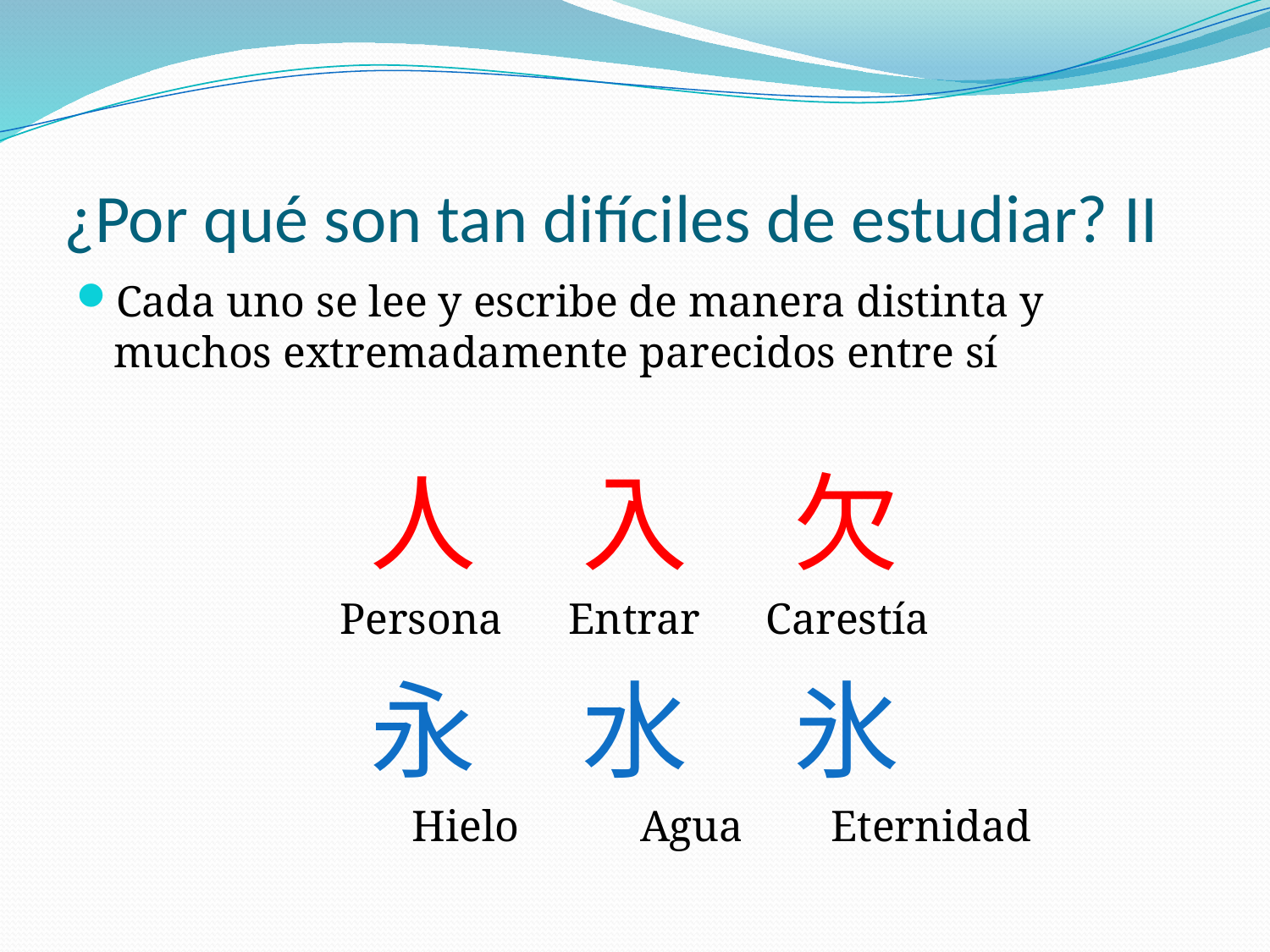

# ¿Por qué son tan difíciles de estudiar? II
Cada uno se lee y escribe de manera distinta y muchos extremadamente parecidos entre sí

人　入　欠
Persona      Entrar      Carestía
永　水　氷
			    Hielo           Agua        Eternidad